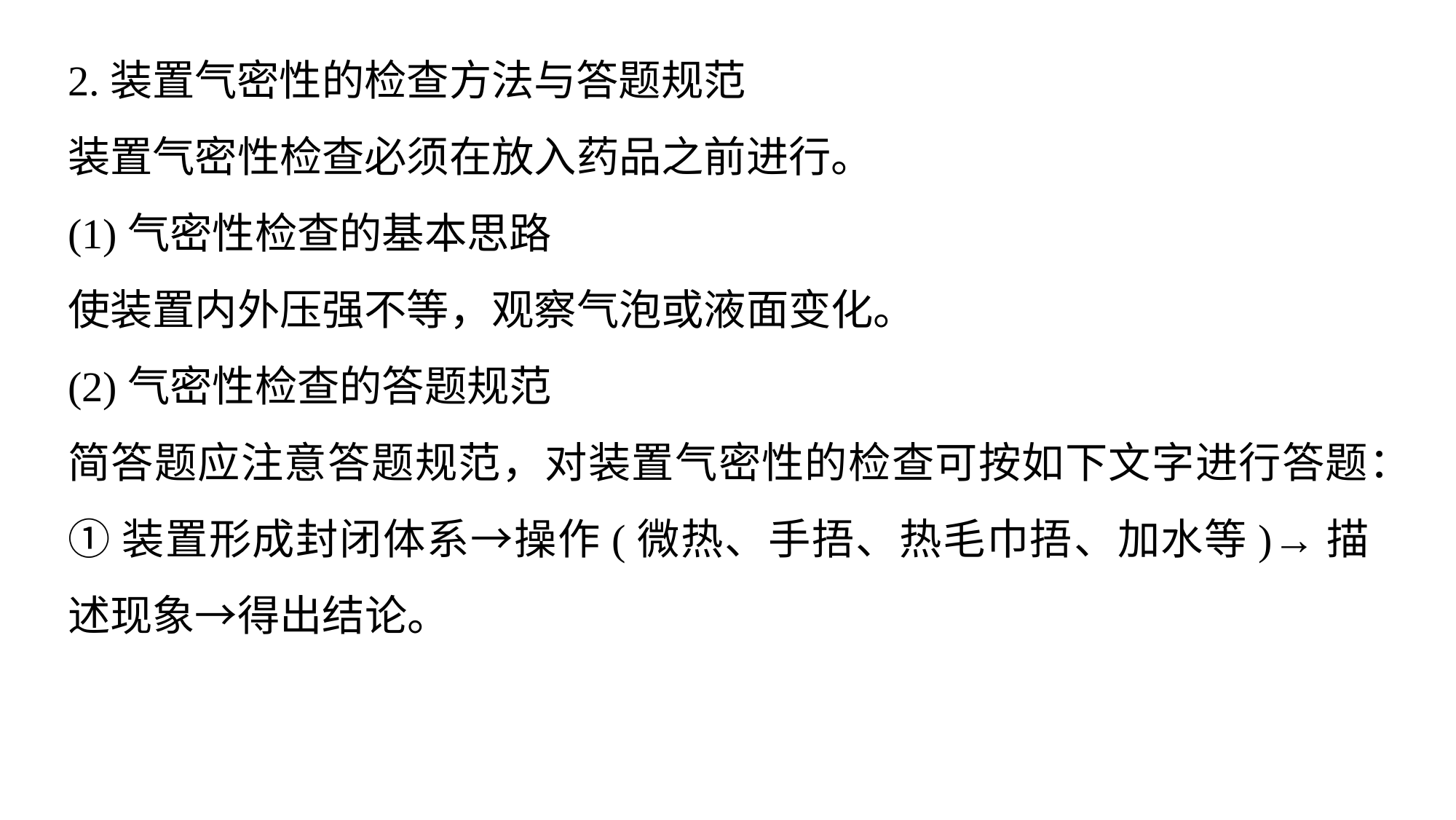

2.装置气密性的检查方法与答题规范
装置气密性检查必须在放入药品之前进行。
(1)气密性检查的基本思路
使装置内外压强不等，观察气泡或液面变化。
(2)气密性检查的答题规范
简答题应注意答题规范，对装置气密性的检查可按如下文字进行答题：
①装置形成封闭体系→操作(微热、手捂、热毛巾捂、加水等)→描述现象→得出结论。